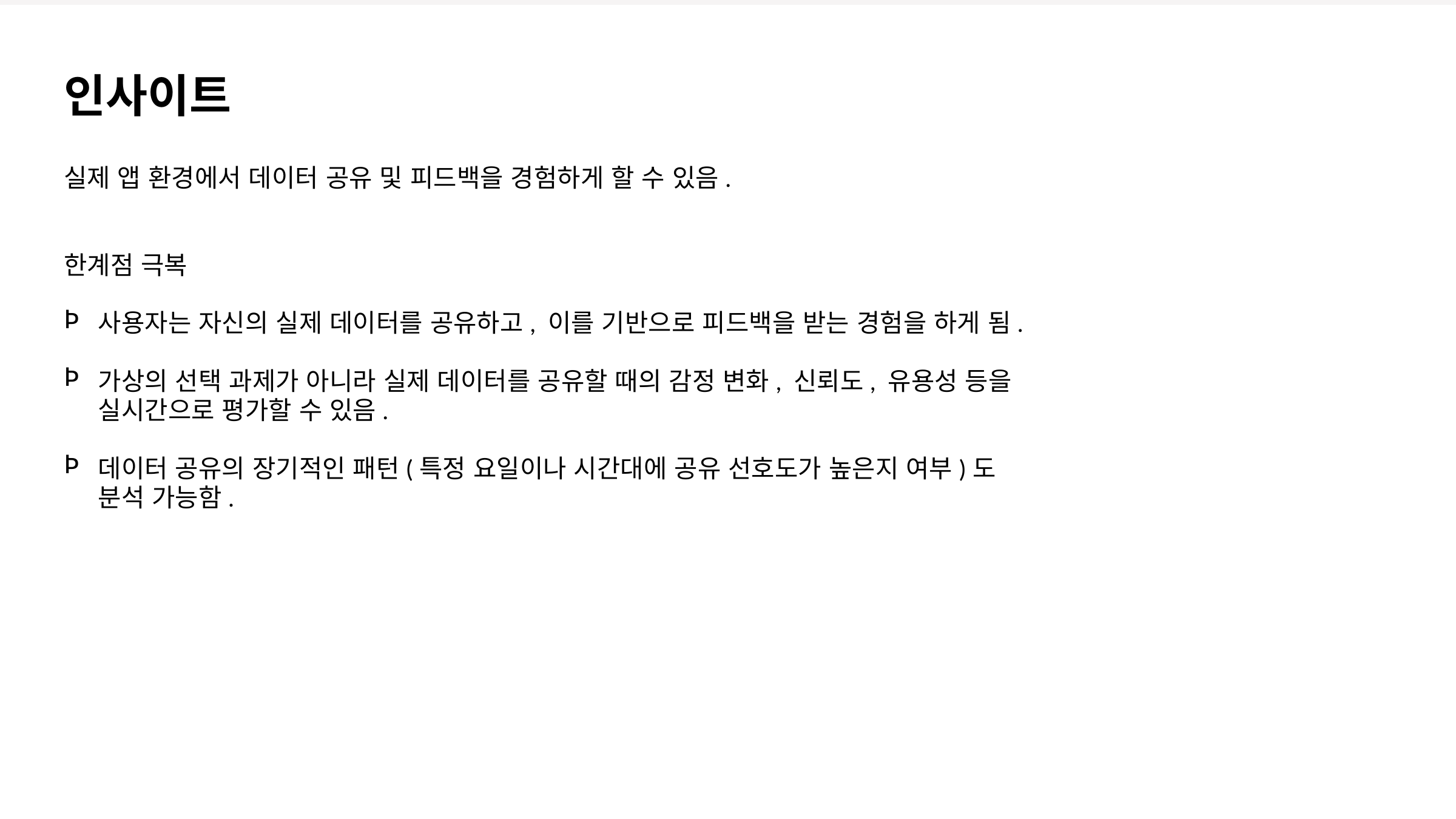

인사이트

실제 앱 환경에서 데이터 공유 및 피드백을 경험하게 할 수 있음.

한계점 극복

사용자는 자신의 실제 데이터를 공유하고, 이를 기반으로 피드백을 받는 경험을 하게 됨.

가상의 선택 과제가 아니라 실제 데이터를 공유할 때의 감정 변화, 신뢰도, 유용성 등을 실시간으로 평가할 수 있음.

데이터 공유의 장기적인 패턴(특정 요일이나 시간대에 공유 선호도가 높은지 여부)도
분석 가능함.